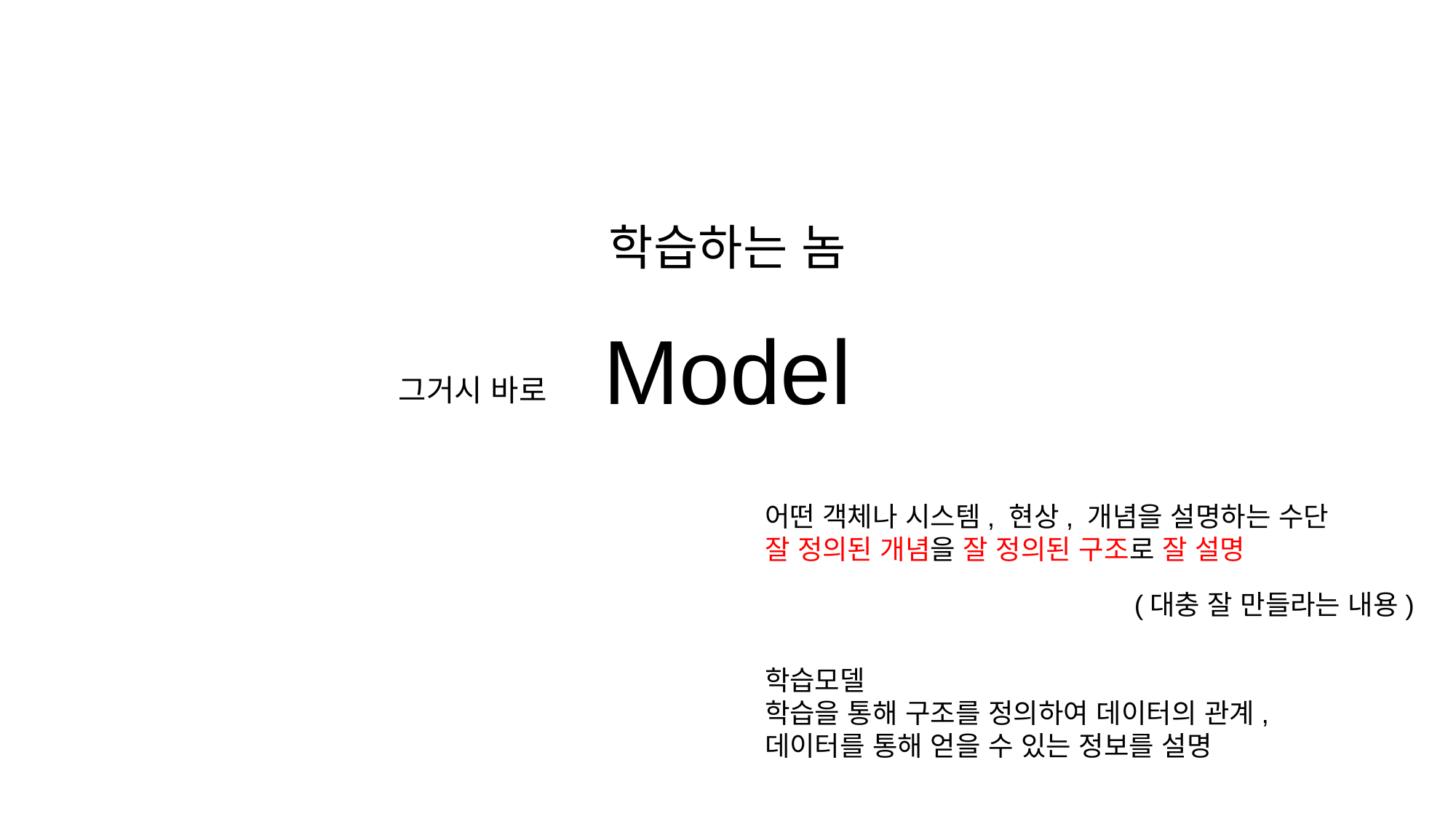

학습하는 놈
Model
그거시 바로
어떤 객체나 시스템, 현상, 개념을 설명하는 수단
잘 정의된 개념을 잘 정의된 구조로 잘 설명

학습모델
학습을 통해 구조를 정의하여 데이터의 관계,
데이터를 통해 얻을 수 있는 정보를 설명
(대충 잘 만들라는 내용)